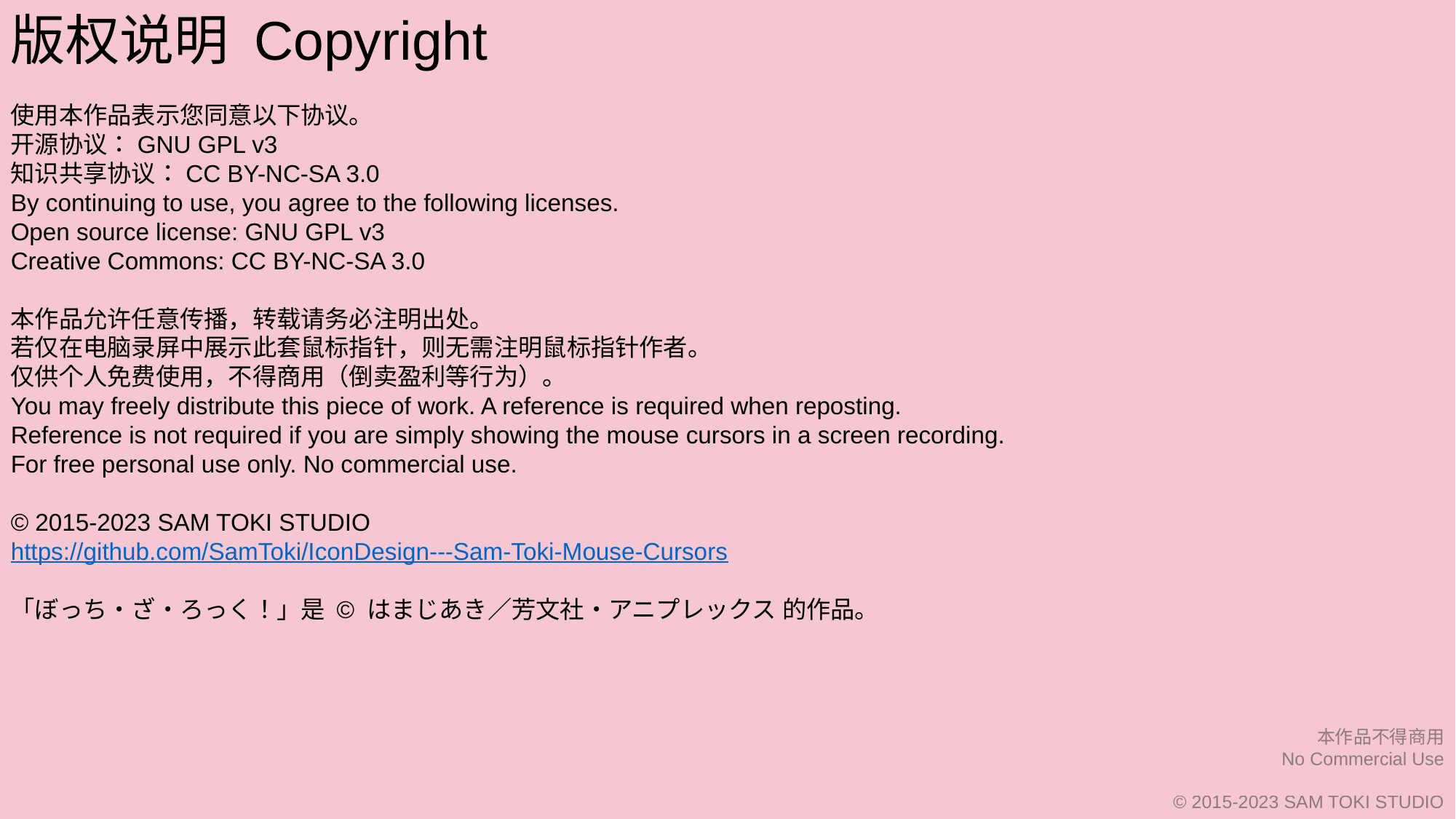

版权说明 Copyright

使用本作品表示您同意以下协议。
开源协议：GNU GPL v3
知识共享协议：CC BY-NC-SA 3.0
By continuing to use, you agree to the following licenses.
Open source license: GNU GPL v3
Creative Commons: CC BY-NC-SA 3.0

本作品允许任意传播，转载请务必注明出处。
若仅在电脑录屏中展示此套鼠标指针，则无需注明鼠标指针作者。
仅供个人免费使用，不得商用（倒卖盈利等行为）。
You may freely distribute this piece of work. A reference is required when reposting.
Reference is not required if you are simply showing the mouse cursors in a screen recording.
For free personal use only. No commercial use.

© 2015-2023 SAM TOKI STUDIO
https://github.com/SamToki/IconDesign---Sam-Toki-Mouse-Cursors

「ぼっち・ざ・ろっく！」是 © はまじあき／芳文社・アニプレックス 的作品。